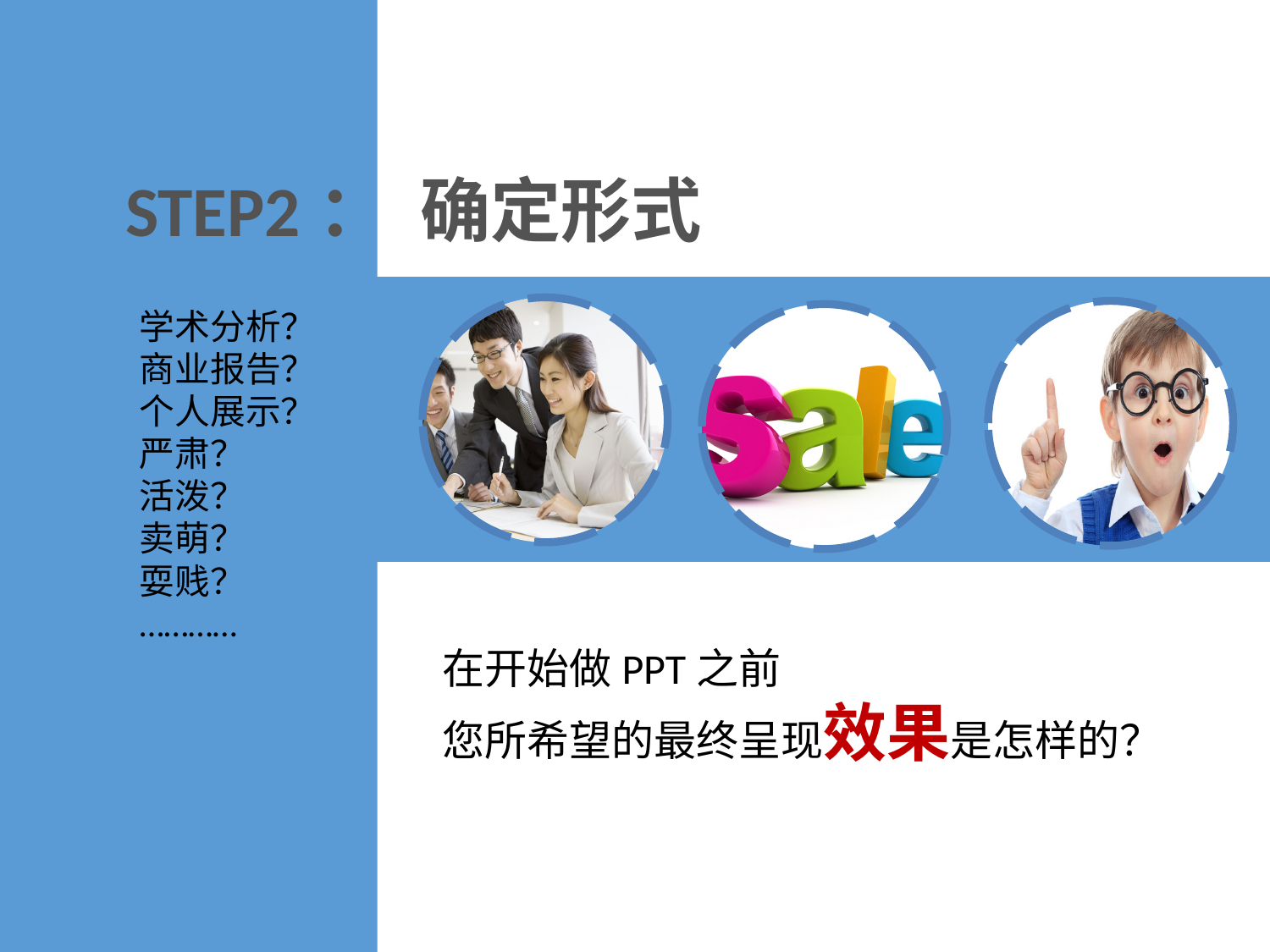

STEP2：  确定形式

学术分析？
商业报告？
个人展示？
严肃？
活泼？
卖萌？
耍贱？
…………

在开始做PPT之前
您所希望的最终呈现效果是怎样的？